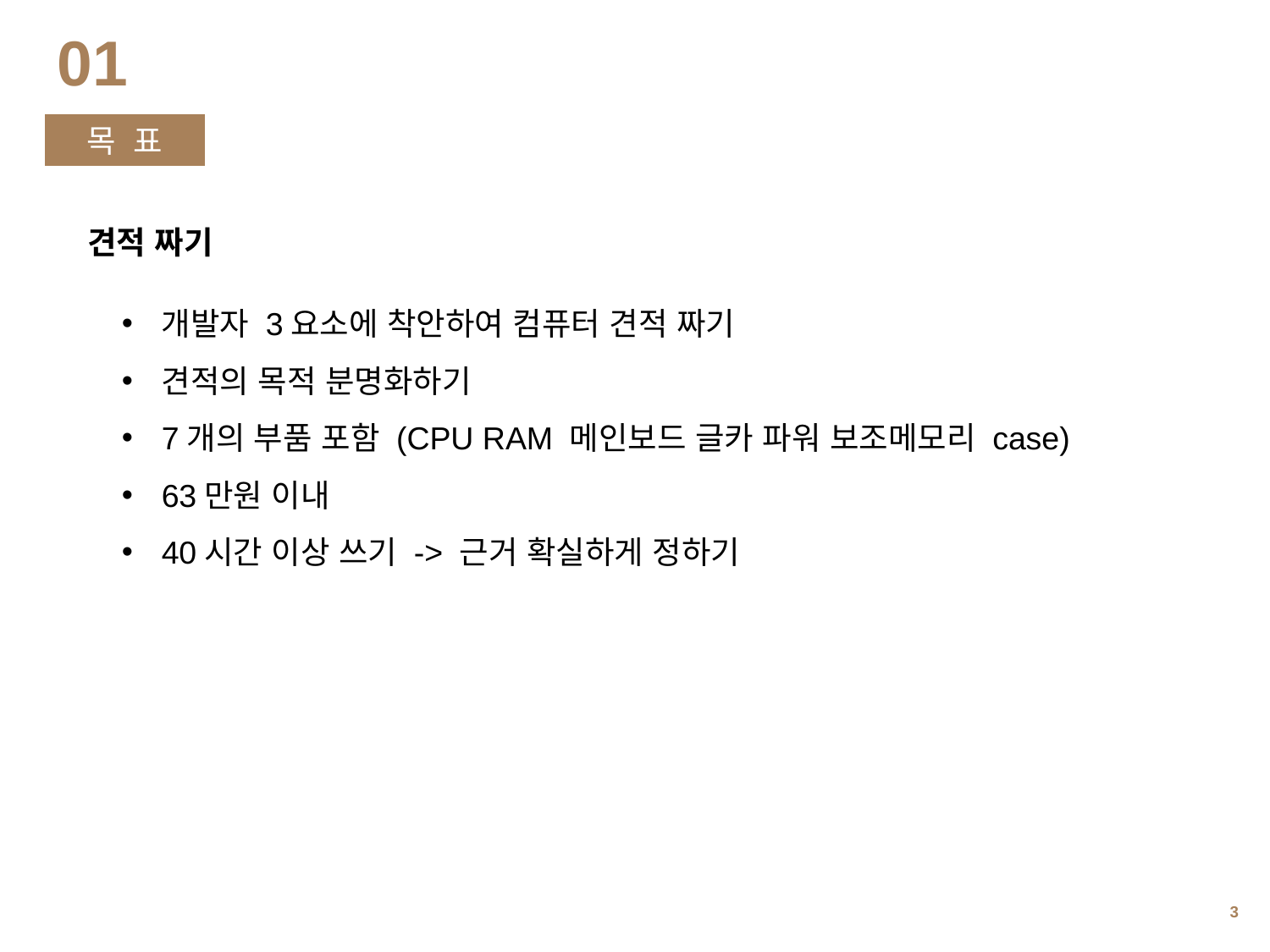

01
목  표
견적 짜기
개발자 3요소에 착안하여 컴퓨터 견적 짜기
견적의 목적 분명화하기
7개의 부품 포함 (CPU RAM 메인보드 글카 파워 보조메모리 case)
63만원 이내
40시간 이상 쓰기 -> 근거 확실하게 정하기
3